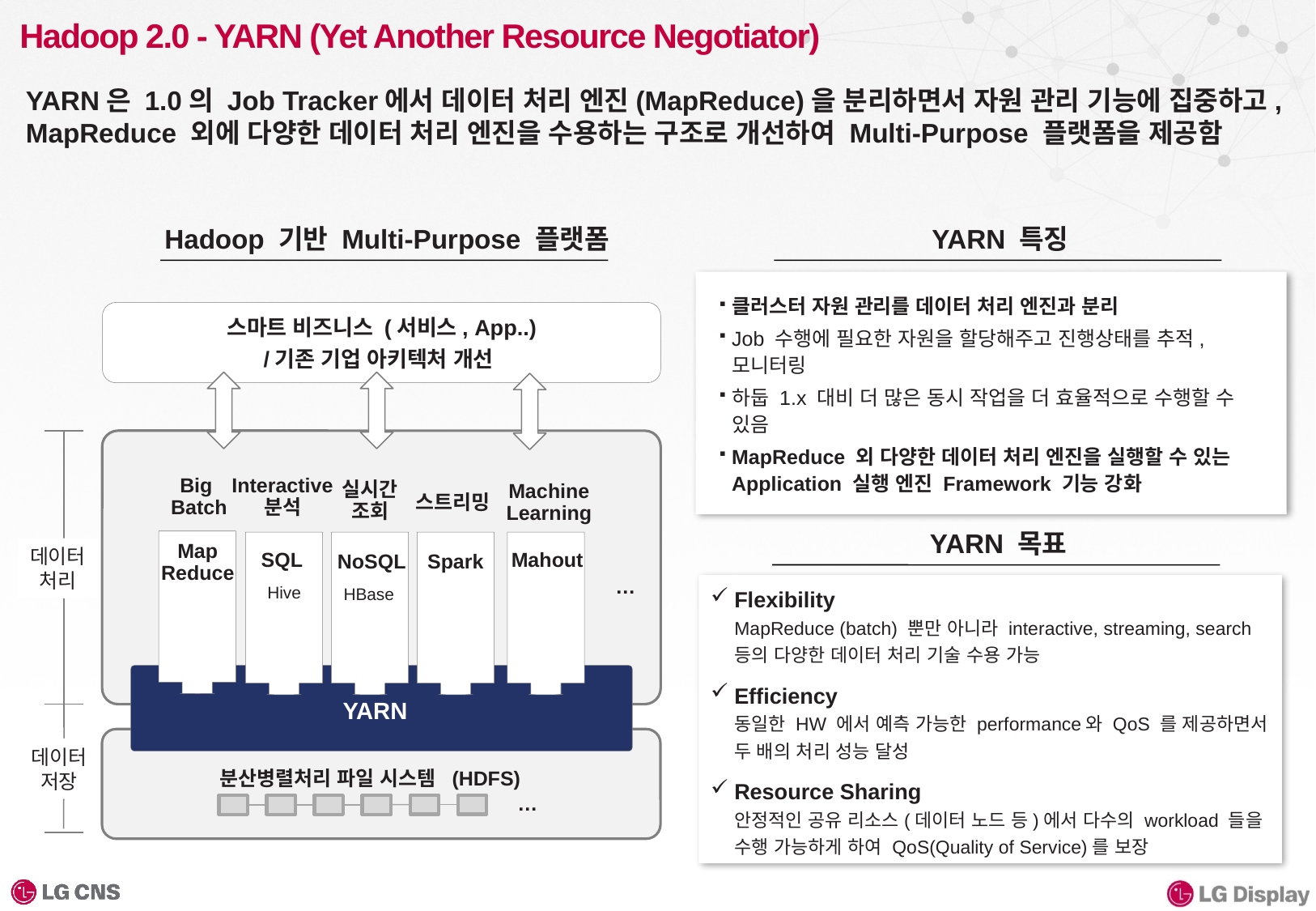

# Hadoop 2.0 - YARN (Yet Another Resource Negotiator)
YARN은 1.0의 Job Tracker에서 데이터 처리 엔진(MapReduce)을 분리하면서 자원 관리 기능에 집중하고, MapReduce 외에 다양한 데이터 처리 엔진을 수용하는 구조로 개선하여 Multi-Purpose 플랫폼을 제공함
Hadoop 기반 Multi-Purpose 플랫폼

YARN 특징

클러스터 자원 관리를 데이터 처리 엔진과 분리
Job 수행에 필요한 자원을 할당해주고 진행상태를 추적, 모니터링
하둡 1.x 대비 더 많은 동시 작업을 더 효율적으로 수행할 수 있음
MapReduce 외 다양한 데이터 처리 엔진을 실행할 수 있는
Application 실행 엔진 Framework 기능 강화
스마트 비즈니스 (서비스, App..)
/기존 기업 아키텍처 개선

Big
 Batch
Interactive
분석
실시간
조회
Machine
Learning
스트리밍
YARN 목표

Map
Reduce
데이터
처리
SQL
Mahout
NoSQL
Spark
…
Flexibility
MapReduce (batch) 뿐만 아니라 interactive, streaming, search 등의 다양한 데이터 처리 기술 수용 가능
Efficiency
동일한 HW 에서 예측 가능한 performance와 QoS 를 제공하면서 두 배의 처리 성능 달성
Resource Sharing
안정적인 공유 리소스(데이터 노드 등)에서 다수의 workload 들을 수행 가능하게 하여 QoS(Quality of Service)를 보장
Hive
HBase

YARN

데이터
저장
분산병렬처리 파일 시스템  (HDFS)
…